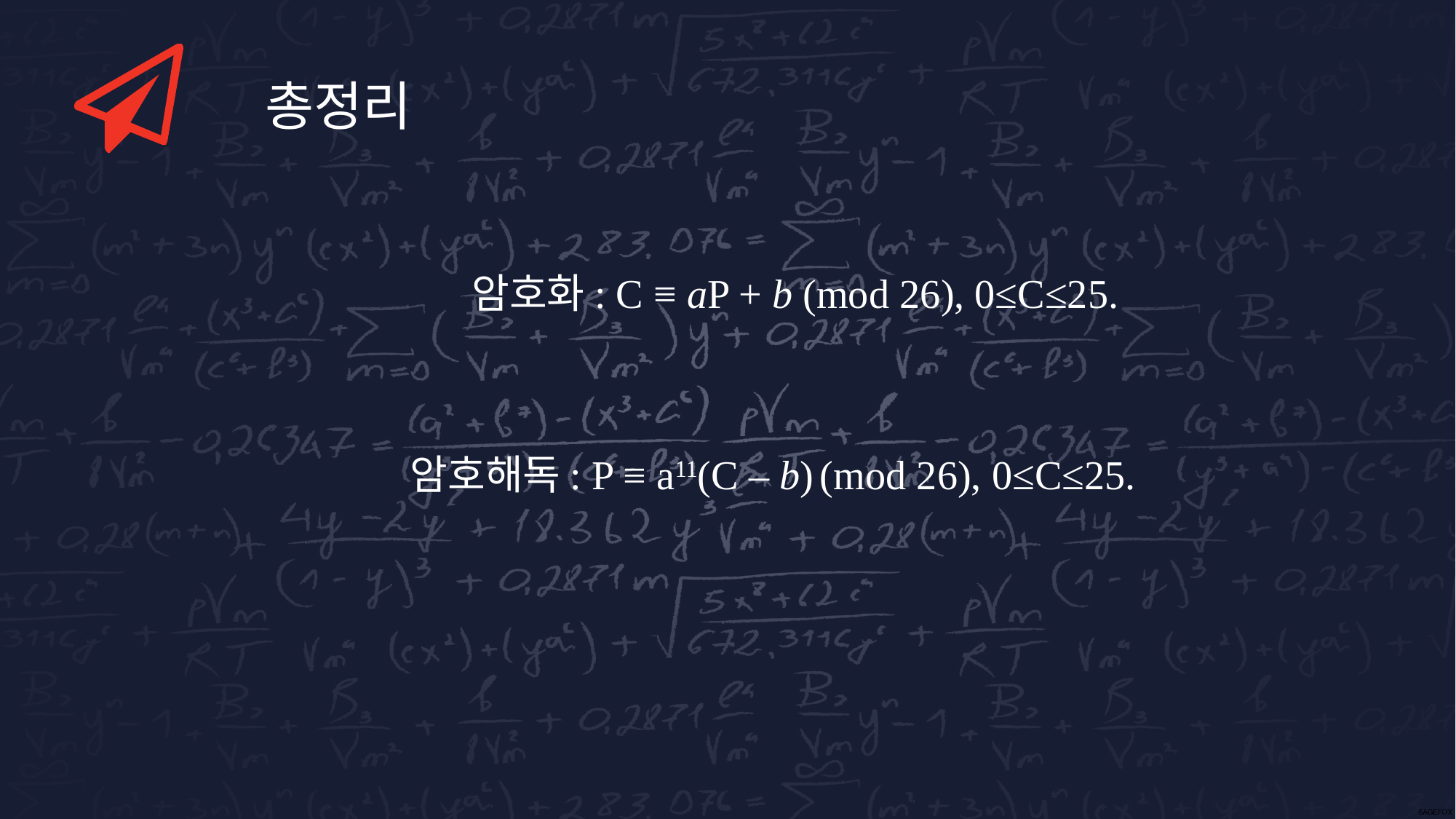

총정리
암호화: C ≡ aP + b (mod 26), 0≤C≤25.
암호해독: P ≡ a11(C – b) (mod 26), 0≤C≤25.